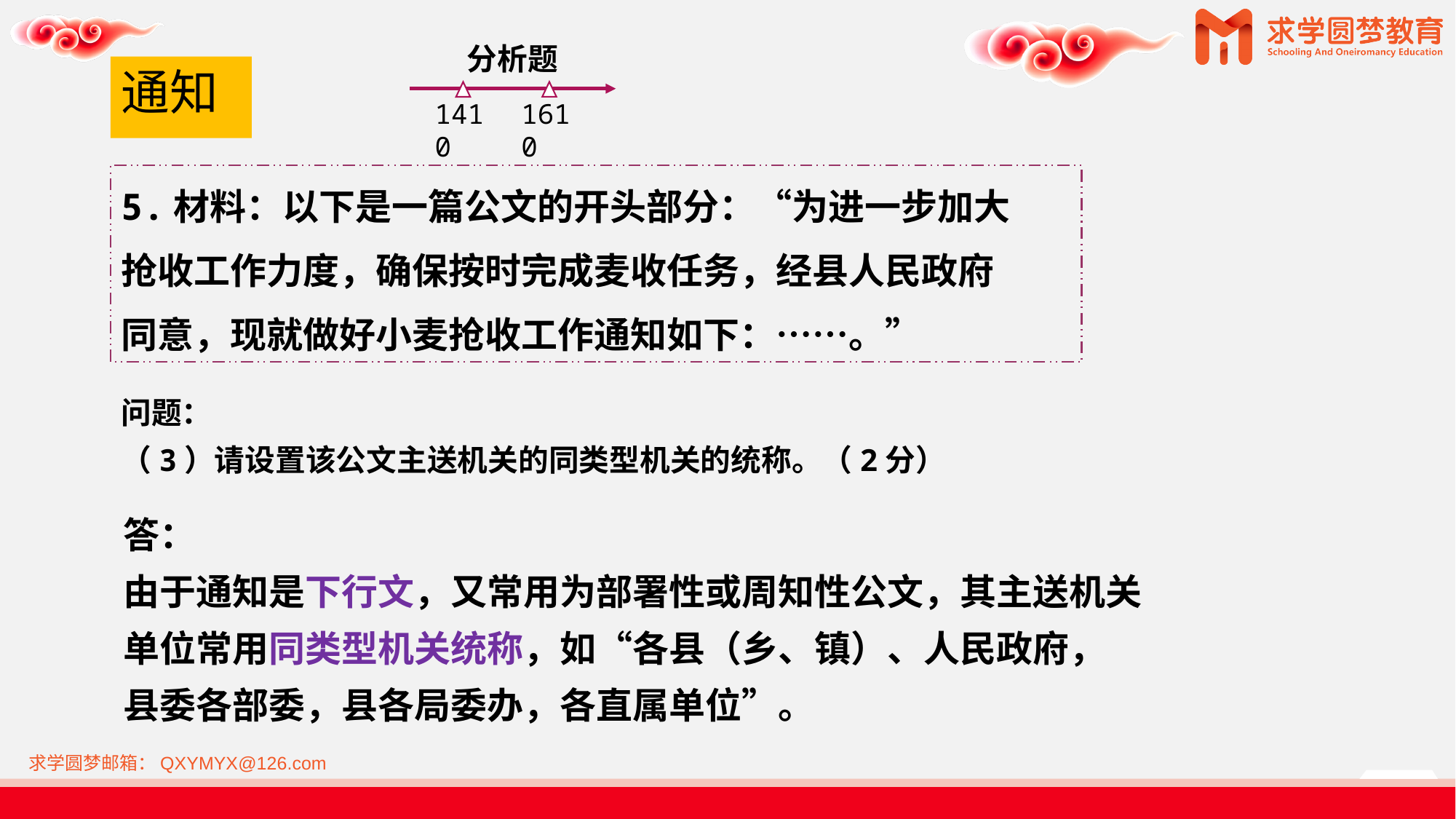

分析题

1410

1610
# 通知
5.材料：以下是一篇公文的开头部分：“为进一步加大
抢收工作力度，确保按时完成麦收任务，经县人民政府
同意，现就做好小麦抢收工作通知如下：……。”
问题：
（3）请设置该公文主送机关的同类型机关的统称。（2分）
答：
由于通知是下行文，又常用为部署性或周知性公文，其主送机关
单位常用同类型机关统称，如“各县（乡、镇）、人民政府，
县委各部委，县各局委办，各直属单位”。